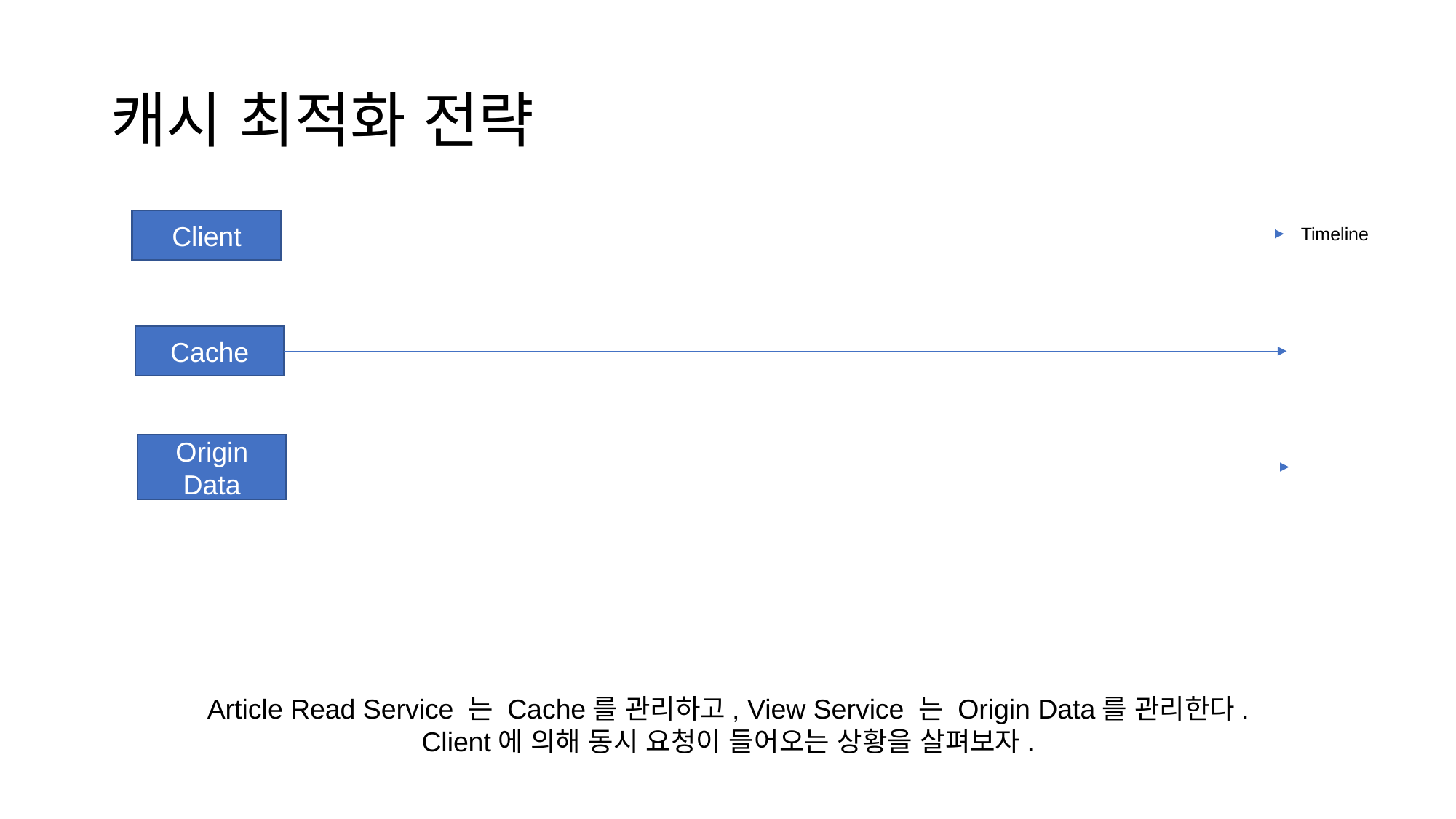

# 캐시 최적화 전략
Client
Timeline
Cache
Origin Data
Article Read Service 는 Cache를 관리하고, View Service 는 Origin Data를 관리한다.
Client에 의해 동시 요청이 들어오는 상황을 살펴보자.